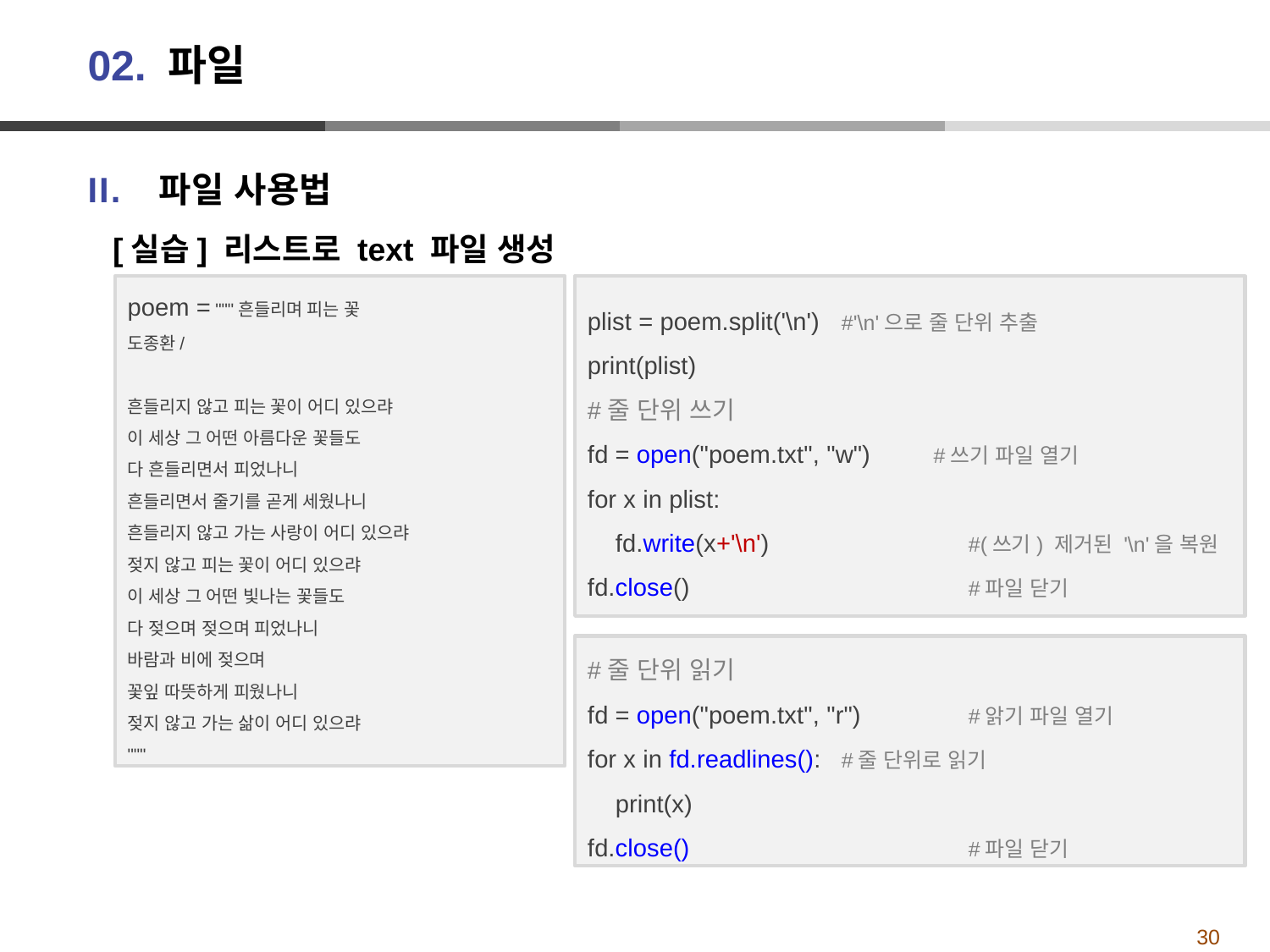

# 02. 파일
파일 사용법
[실습] 리스트로 text 파일 생성

poem = """흔들리며 피는 꽃
도종환/

흔들리지 않고 피는 꽃이 어디 있으랴
이 세상 그 어떤 아름다운 꽃들도
다 흔들리면서 피었나니
흔들리면서 줄기를 곧게 세웠나니
흔들리지 않고 가는 사랑이 어디 있으랴
젖지 않고 피는 꽃이 어디 있으랴
이 세상 그 어떤 빛나는 꽃들도
다 젖으며 젖으며 피었나니
바람과 비에 젖으며
꽃잎 따뜻하게 피웠나니
젖지 않고 가는 삶이 어디 있으랴
"""
plist = poem.split('\n')	#'\n'으로 줄 단위 추출
print(plist)
#줄 단위 쓰기
fd = open("poem.txt", "w")         #쓰기 파일 열기
for x in plist:
    fd.write(x+'\n')		#(쓰기) 제거된 '\n'을 복원
fd.close()			#파일 닫기
#줄 단위 읽기
fd = open("poem.txt", "r")         	#앍기 파일 열기
for x in fd.readlines():  	#줄 단위로 읽기
    print(x)
fd.close()			#파일 닫기